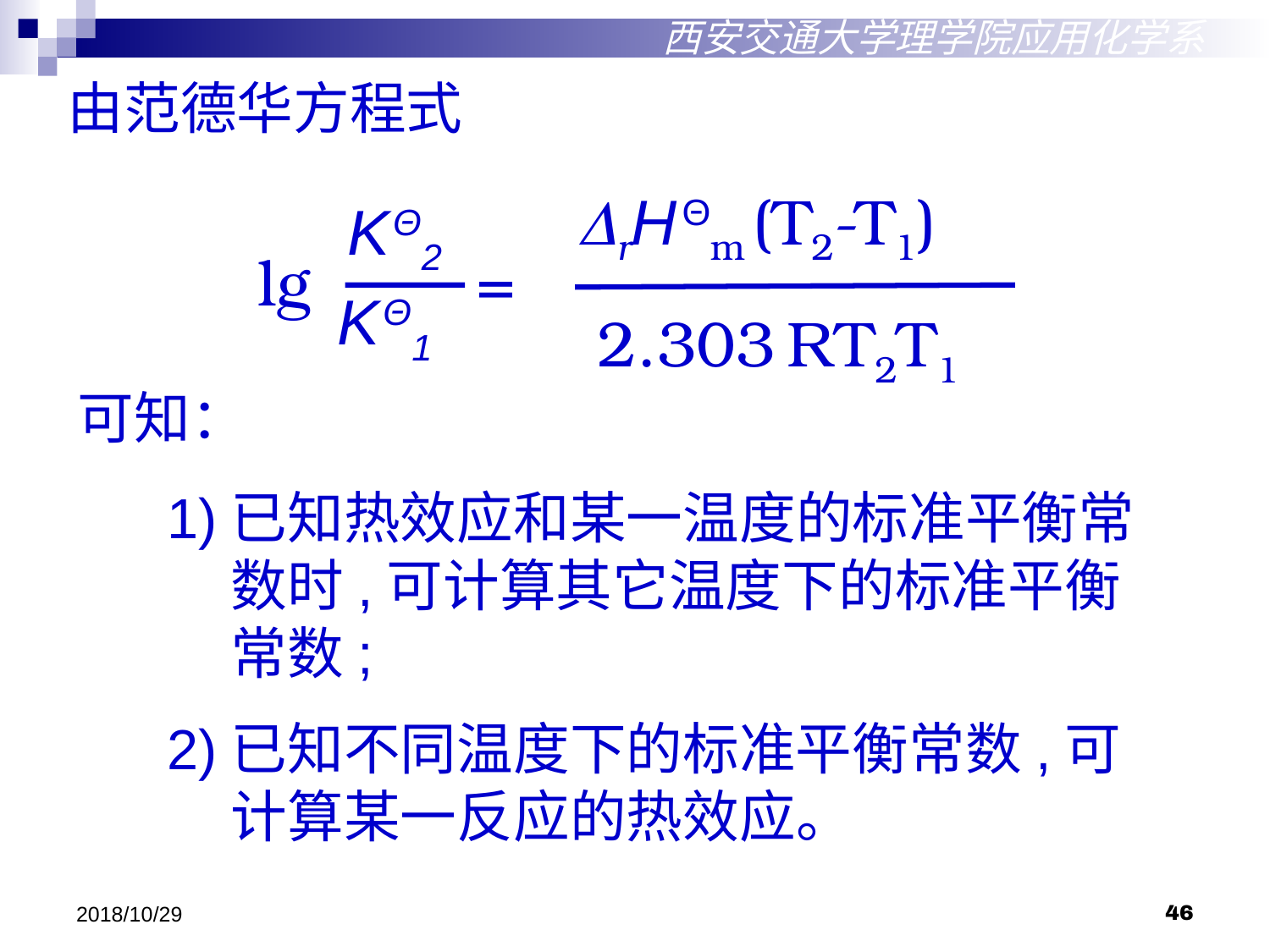

西安交通大学理学院应用化学系
由范德华方程式
ΔrHΘm (T2-T1)
KΘ2
lg
=
KΘ1

2.303 RT2T1
可知：
已知热效应和某一温度的标准平衡常数时,可计算其它温度下的标准平衡常数;
已知不同温度下的标准平衡常数,可计算某一反应的热效应。
2018/10/29
46